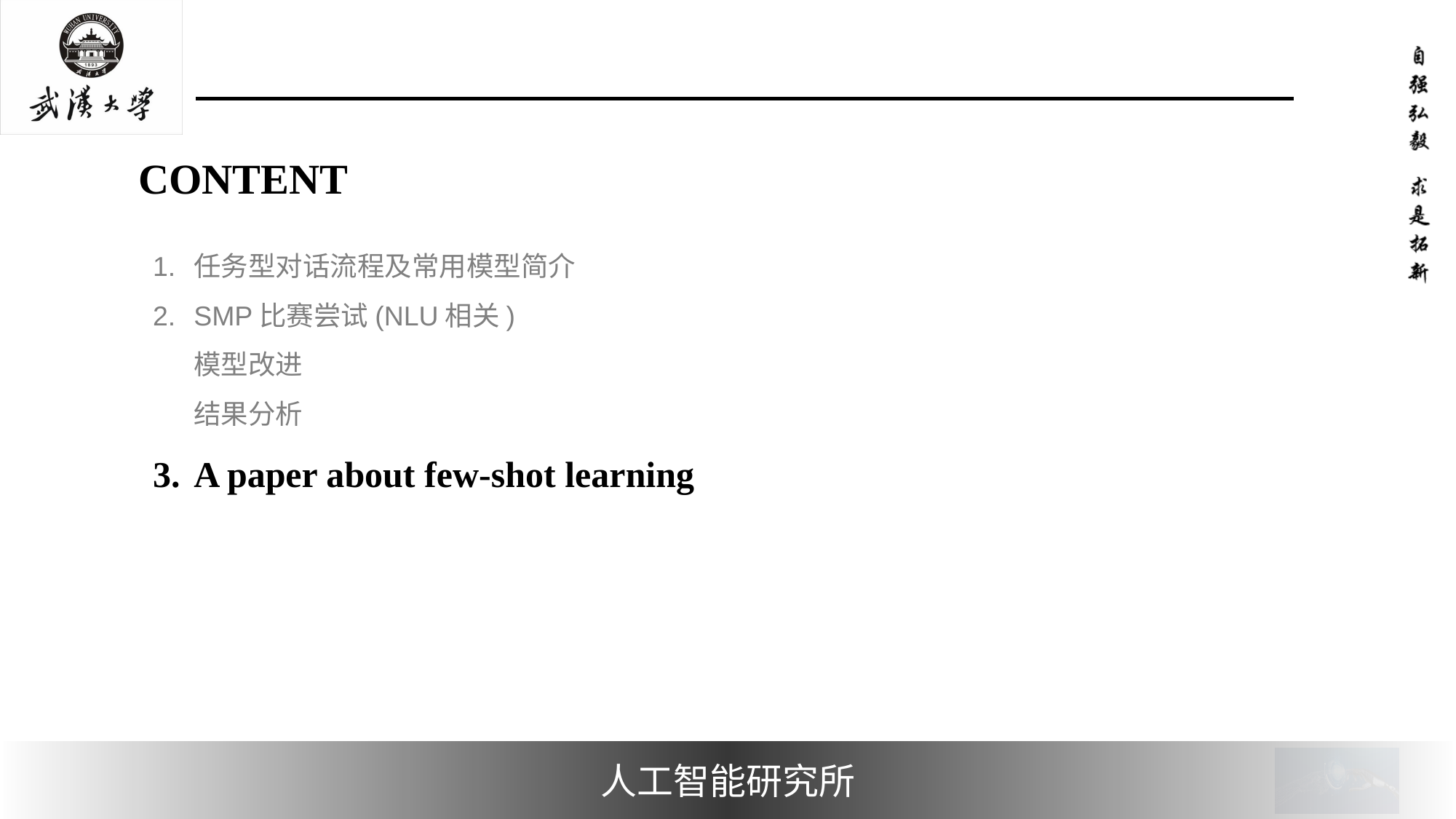

#
任务型对话流程及常用模型简介
SMP比赛尝试(NLU相关)
模型改进
结果分析
A paper about few-shot learning

24